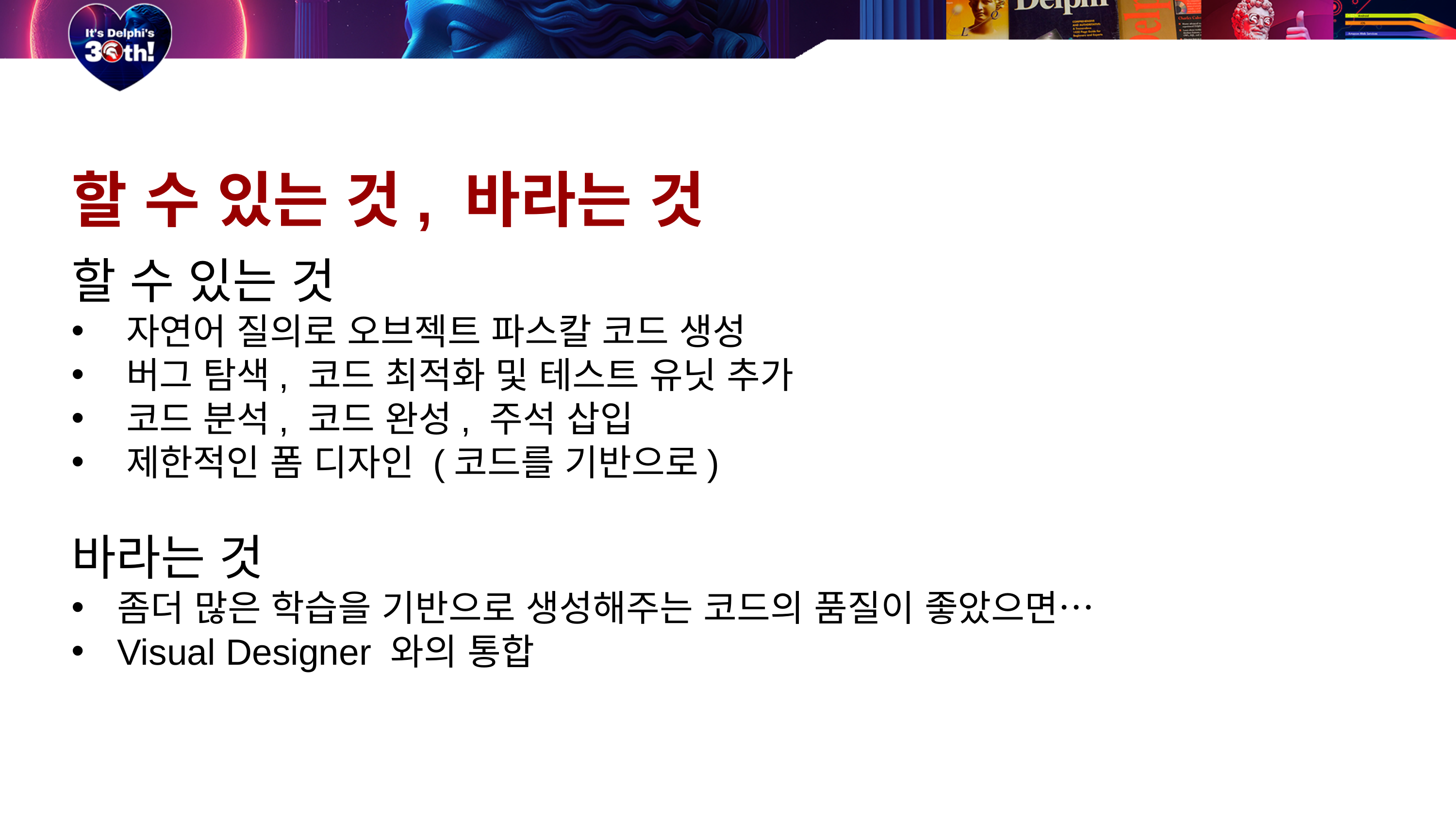

할 수 있는 것, 바라는 것
할 수 있는 것
자연어 질의로 오브젝트 파스칼 코드 생성
버그 탐색, 코드 최적화 및 테스트 유닛 추가
코드 분석, 코드 완성, 주석 삽입
제한적인 폼 디자인 (코드를 기반으로)

바라는 것
좀더 많은 학습을 기반으로 생성해주는 코드의 품질이 좋았으면…
Visual Designer 와의 통합